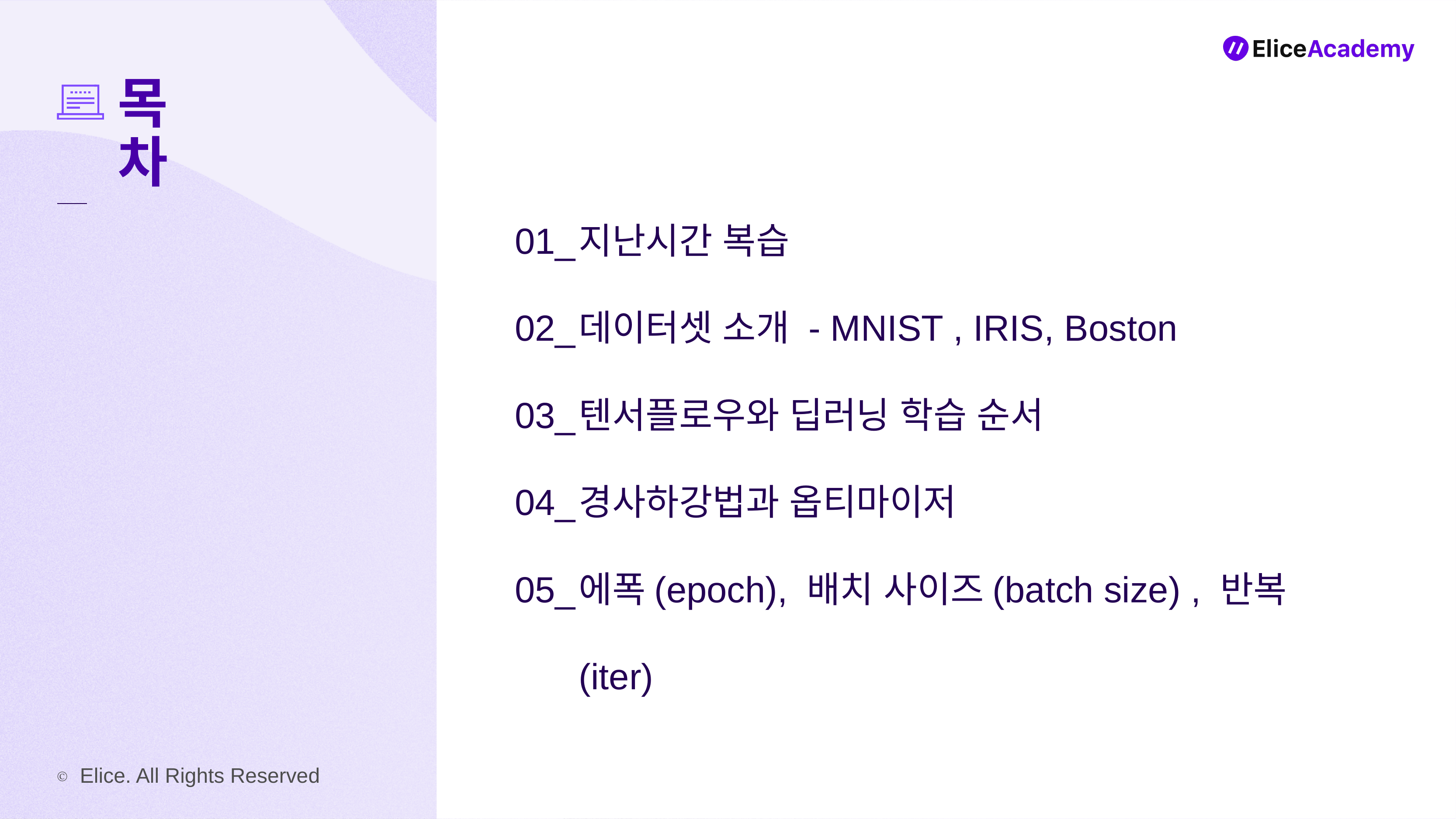

01_
02_
03_
04_
05_

지난시간 복습
데이터셋 소개 - MNIST , IRIS, Boston
텐서플로우와 딥러닝 학습 순서
경사하강법과 옵티마이저
에폭(epoch), 배치 사이즈(batch size) , 반복(iter)